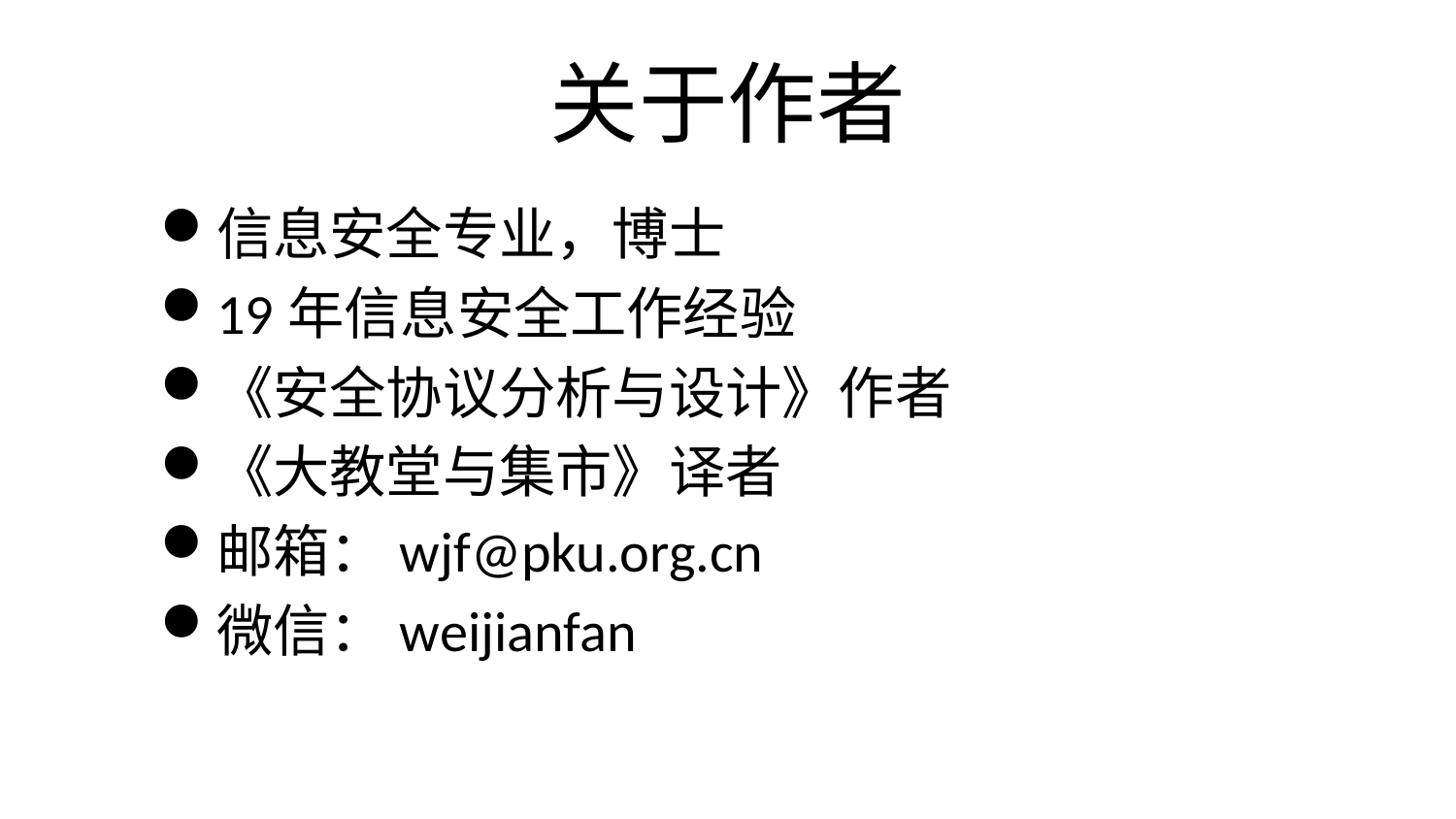

# 关于作者
信息安全专业，博士
19年信息安全工作经验
《安全协议分析与设计》作者
《大教堂与集市》译者
邮箱：wjf@pku.org.cn
微信：weijianfan